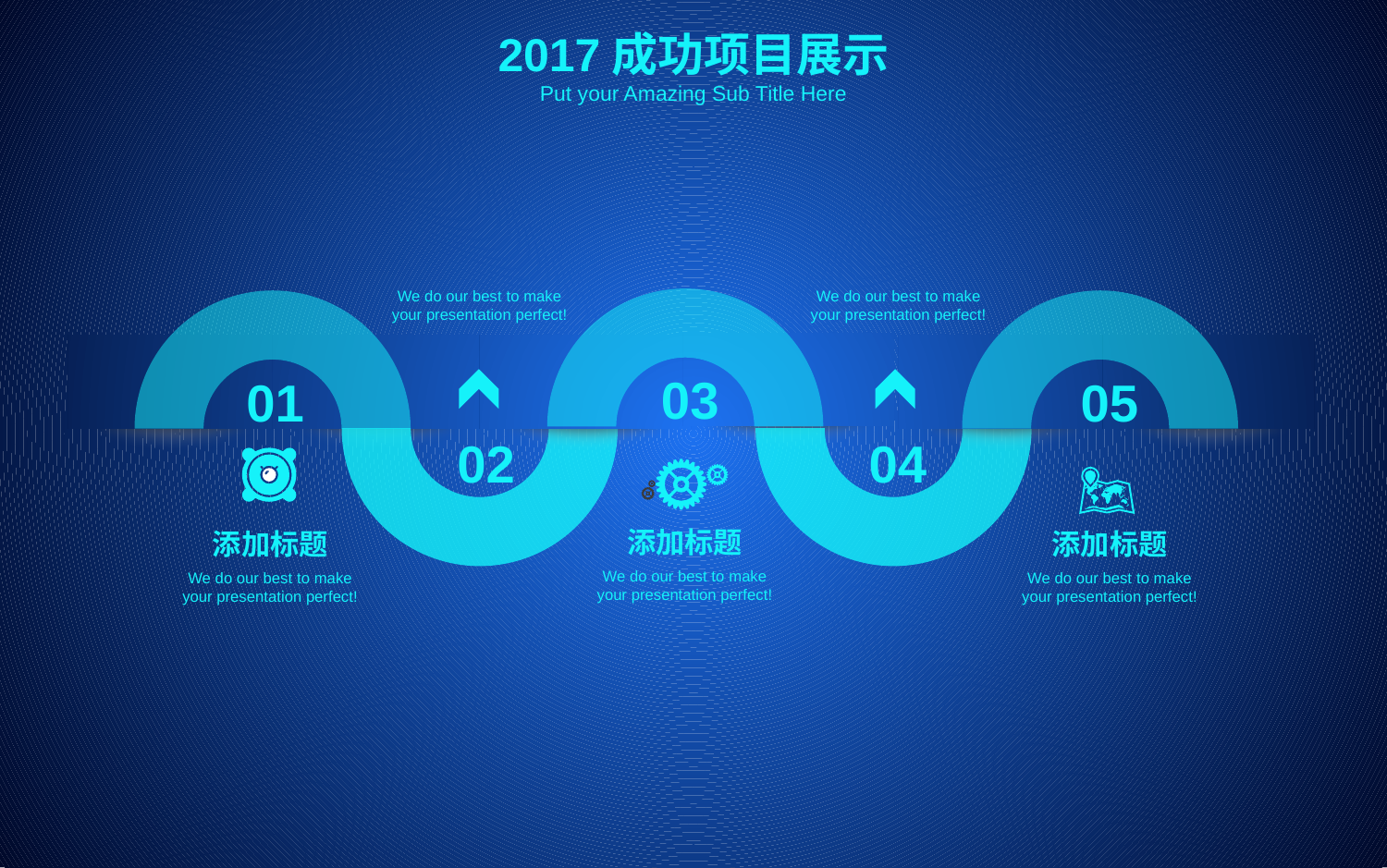

2017成功项目展示
Put your Amazing Sub Title Here
We do our best to make your presentation perfect!

02
We do our best to make your presentation perfect!

04

03

添加标题
We do our best to make your presentation perfect!

01
添加标题
We do our best to make your presentation perfect!

05

添加标题
We do our best to make your presentation perfect!